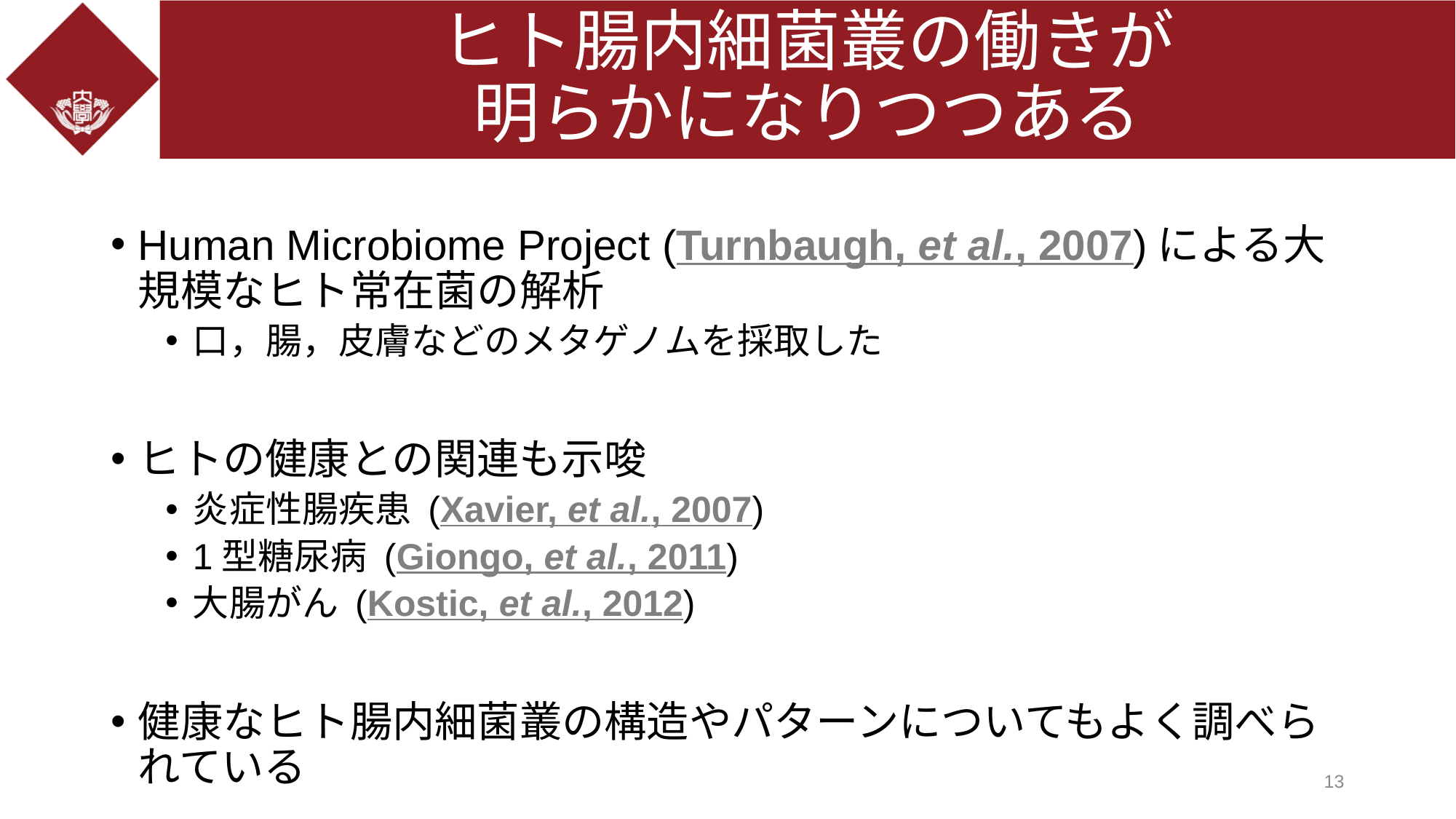

# ヒト腸内細菌叢の働きが 明らかになりつつある
Human Microbiome Project (Turnbaugh, et al., 2007)による大規模なヒト常在菌の解析
口，腸，皮膚などのメタゲノムを採取した

ヒトの健康との関連も示唆
炎症性腸疾患 (Xavier, et al., 2007)
1型糖尿病 (Giongo, et al., 2011)
大腸がん (Kostic, et al., 2012)

健康なヒト腸内細菌叢の構造やパターンについてもよく調べられている
13